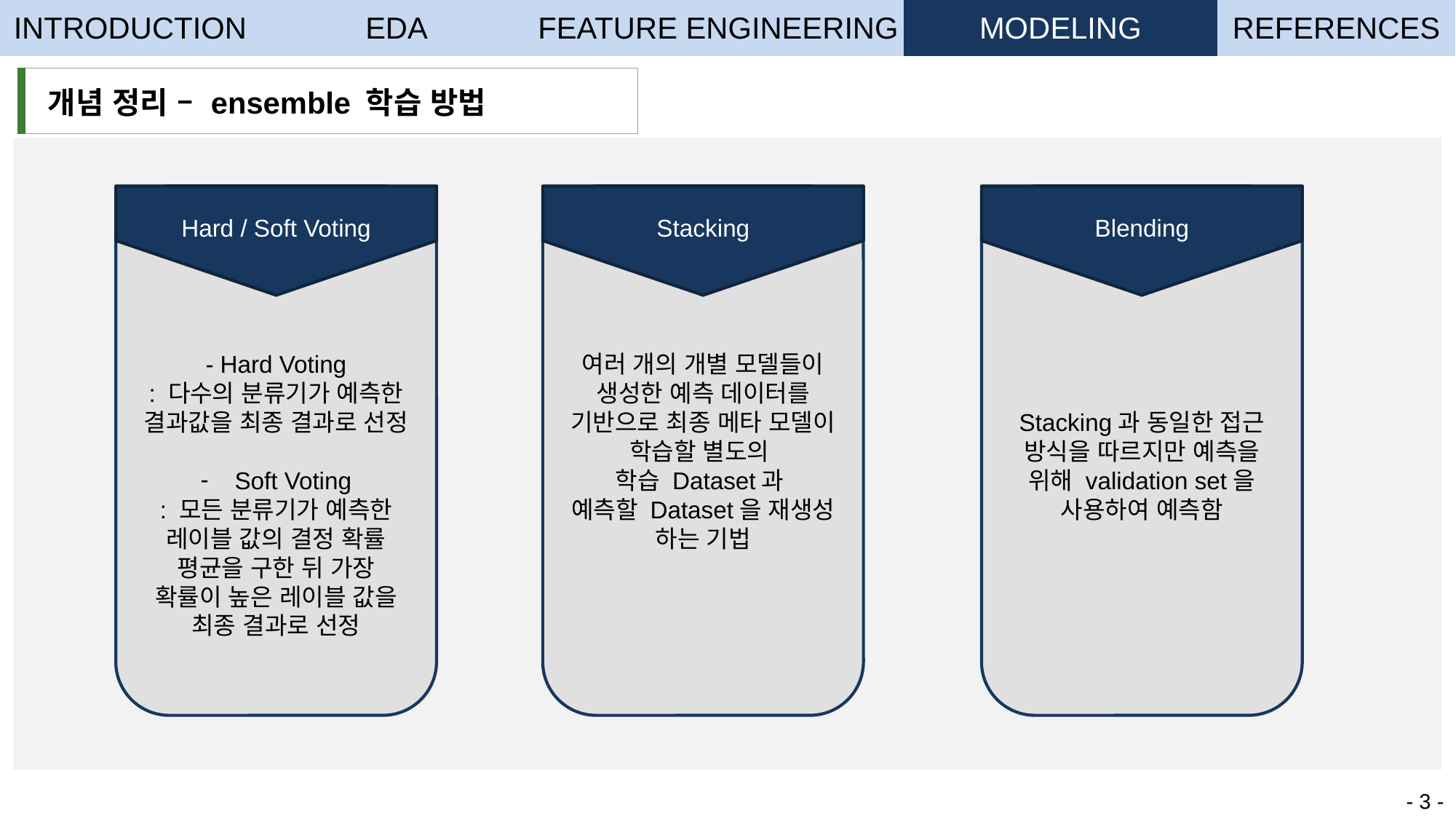

| INTRODUCTION | EDA | FEATURE ENGINEERING | MODELING | REFERENCES |
| --- | --- | --- | --- | --- |
| 개념 정리 – ensemble 학습 방법 |
| --- |
Hard / Soft Voting
Stacking
Blending

- Hard Voting
: 다수의 분류기가 예측한 결과값을 최종 결과로 선정

Soft Voting
: 모든 분류기가 예측한 레이블 값의 결정 확률 평균을 구한 뒤 가장 확률이 높은 레이블 값을 최종 결과로 선정

여러 개의 개별 모델들이 생성한 예측 데이터를 기반으로 최종 메타 모델이 학습할 별도의
학습 Dataset과
예측할 Dataset을 재생성 하는 기법

Stacking과 동일한 접근 방식을 따르지만 예측을 위해 validation set을 사용하여 예측함
- 3 -